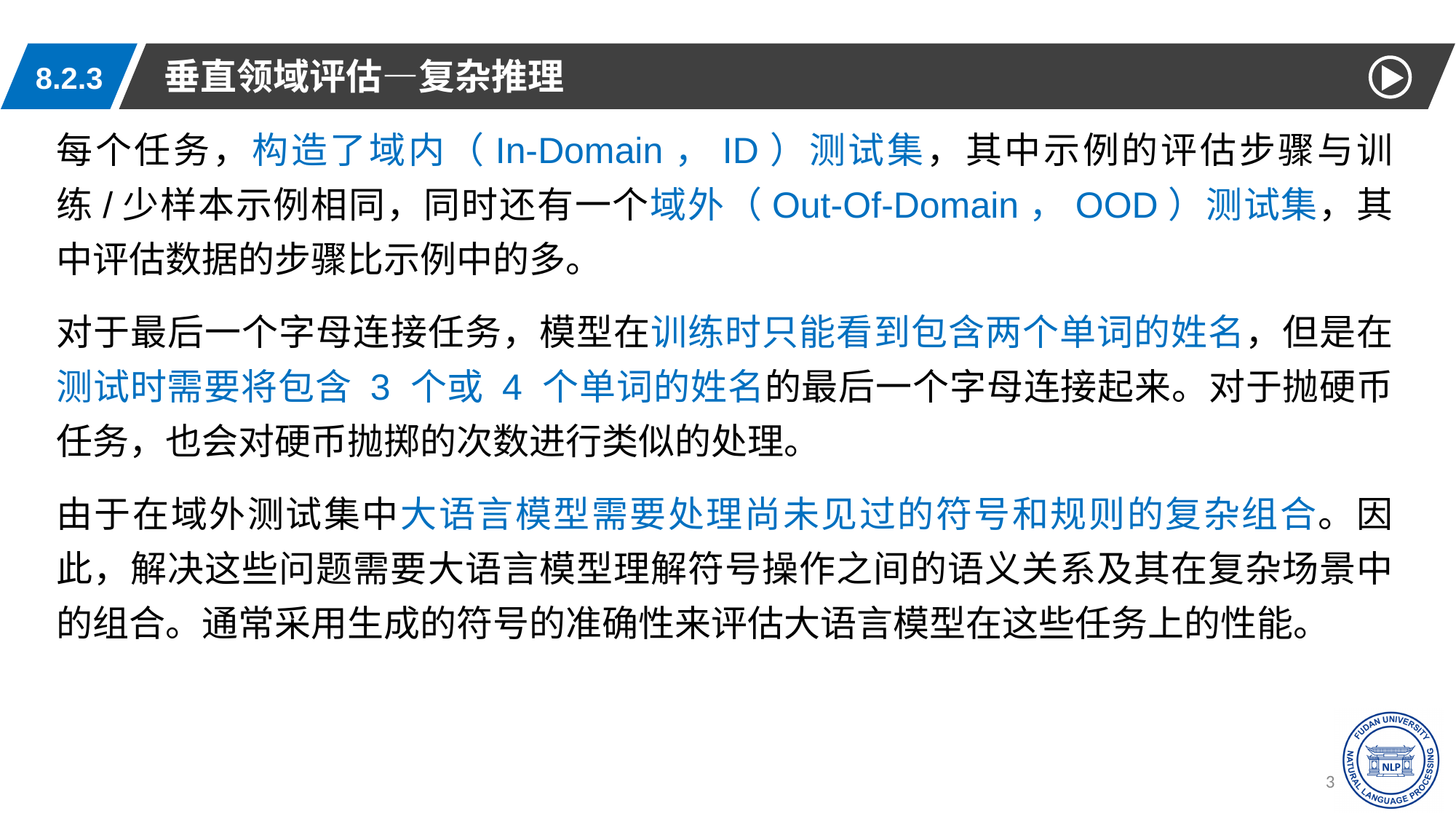

垂直领域评估—复杂推理
8.2.3

每个任务，构造了域内（In-Domain，ID）测试集，其中示例的评估步骤与训练/少样本示例相同，同时还有一个域外（Out-Of-Domain，OOD）测试集，其中评估数据的步骤比示例中的多。
对于最后一个字母连接任务，模型在训练时只能看到包含两个单词的姓名，但是在测试时需要将包含 3 个或 4 个单词的姓名的最后一个字母连接起来。对于抛硬币任务，也会对硬币抛掷的次数进行类似的处理。
由于在域外测试集中大语言模型需要处理尚未见过的符号和规则的复杂组合。因此，解决这些问题需要大语言模型理解符号操作之间的语义关系及其在复杂场景中的组合。通常采用生成的符号的准确性来评估大语言模型在这些任务上的性能。
39